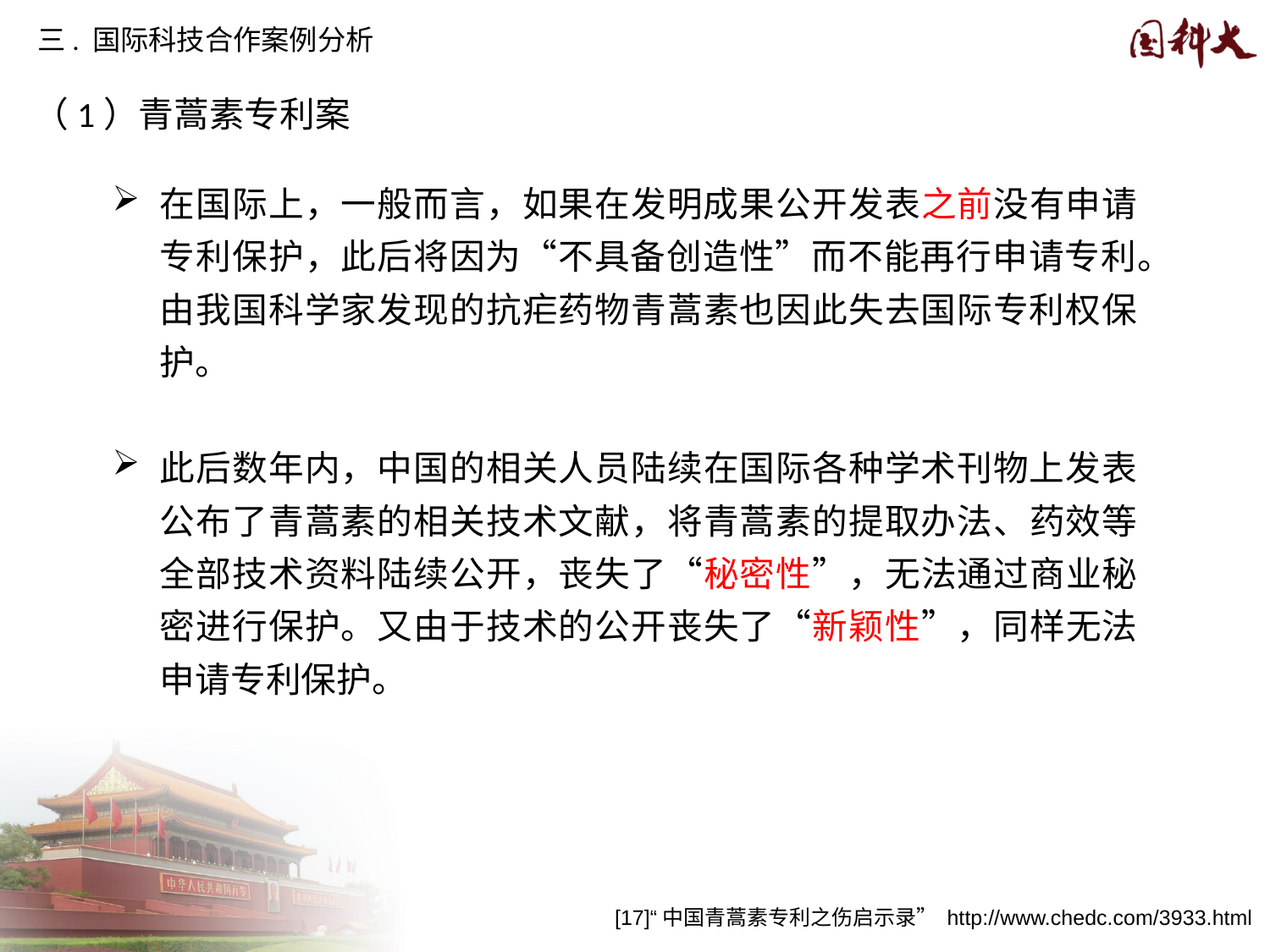

三. 国际科技合作案例分析
（1）青蒿素专利案
在国际上，一般而言，如果在发明成果公开发表之前没有申请专利保护，此后将因为“不具备创造性”而不能再行申请专利。由我国科学家发现的抗疟药物青蒿素也因此失去国际专利权保护。

此后数年内，中国的相关人员陆续在国际各种学术刊物上发表公布了青蒿素的相关技术文献，将青蒿素的提取办法、药效等全部技术资料陆续公开，丧失了“秘密性”，无法通过商业秘密进行保护。又由于技术的公开丧失了“新颖性”，同样无法申请专利保护。
[17]“中国青蒿素专利之伤启示录” http://www.chedc.com/3933.html